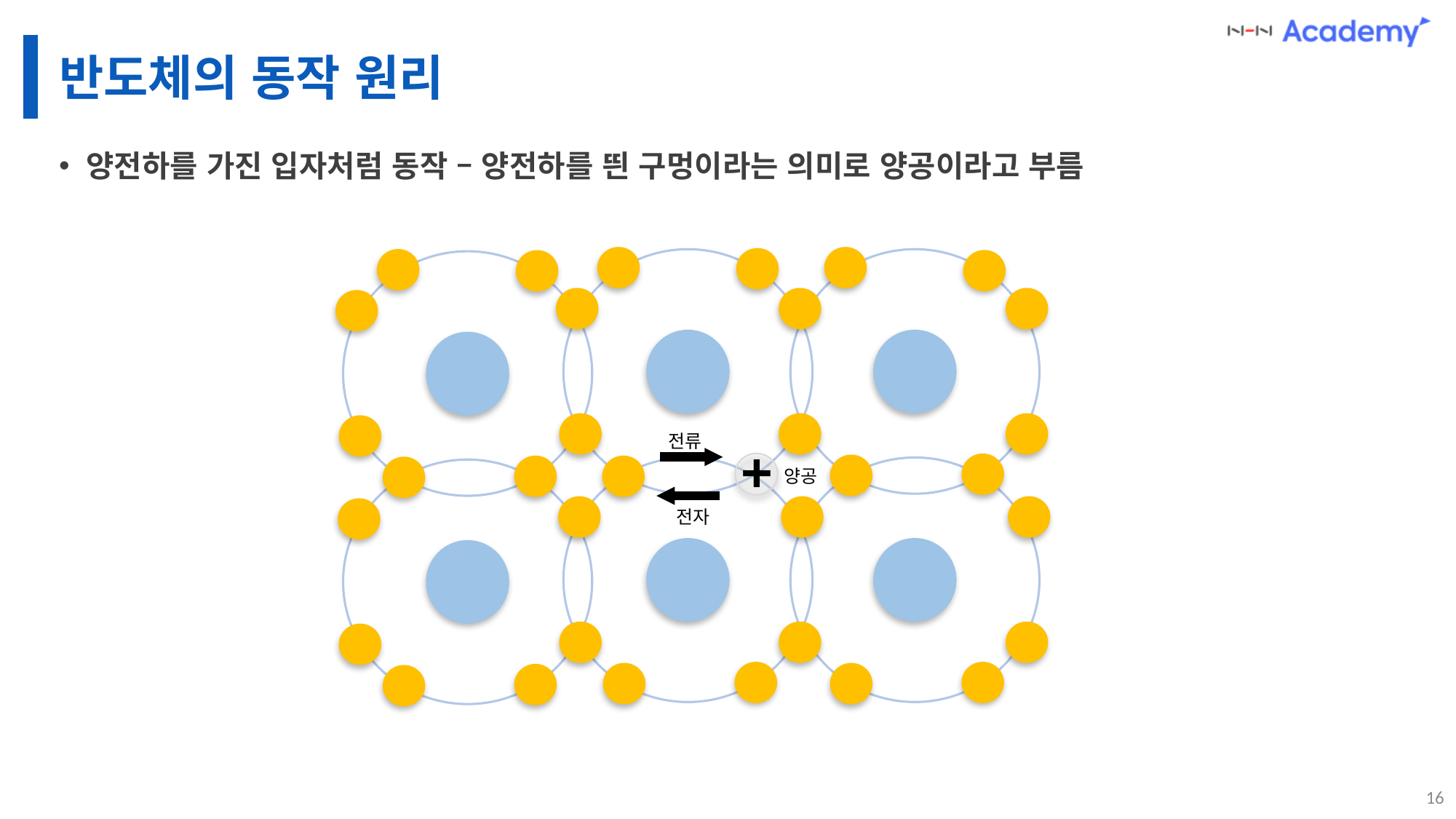

# 반도체의 동작 원리
양전하를 가진 입자처럼 동작 – 양전하를 띈 구멍이라는 의미로 양공이라고 부름

전류
+

양공
전자

16